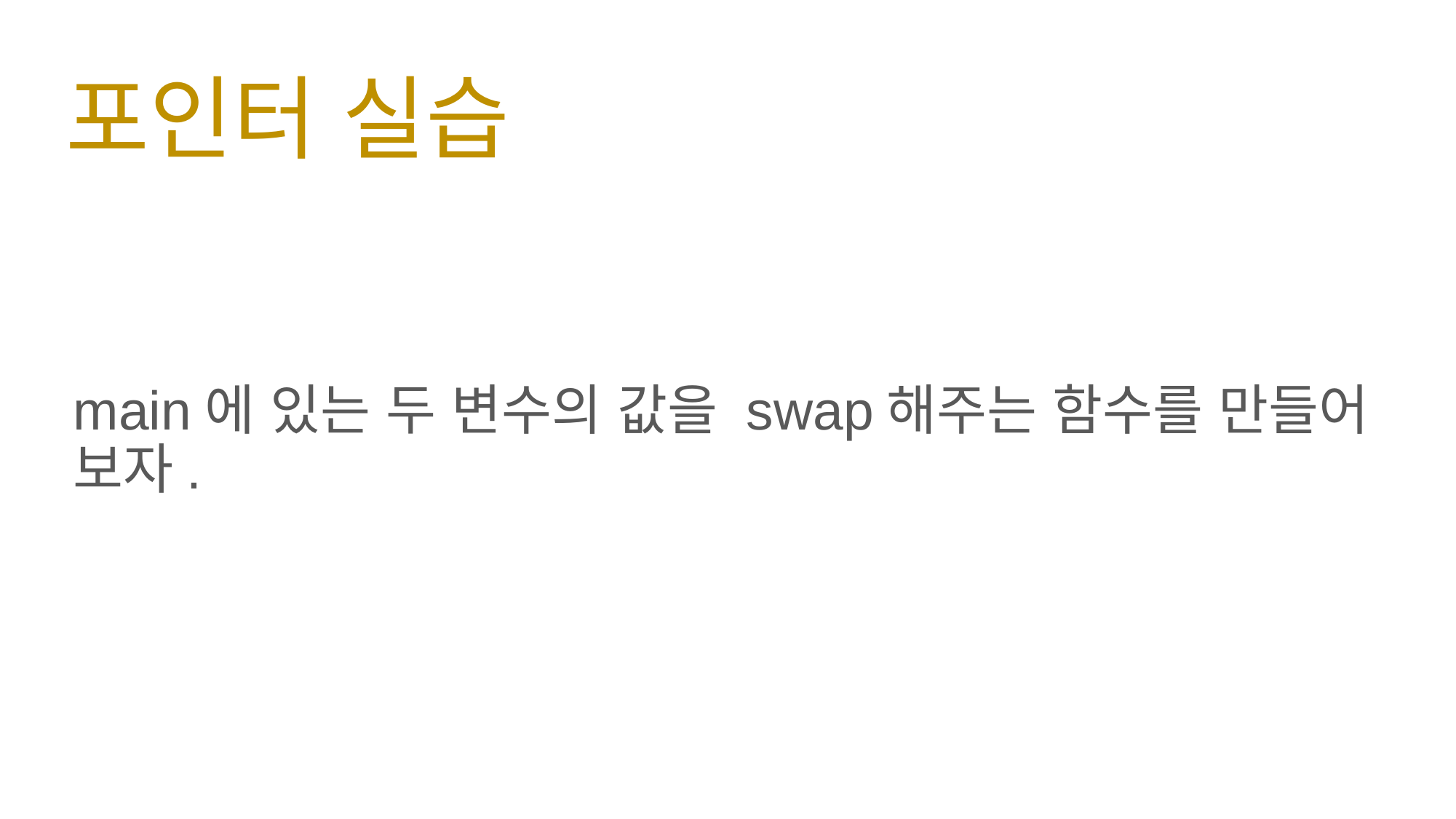

# 포인터 실습
main에 있는 두 변수의 값을 swap해주는 함수를 만들어 보자.